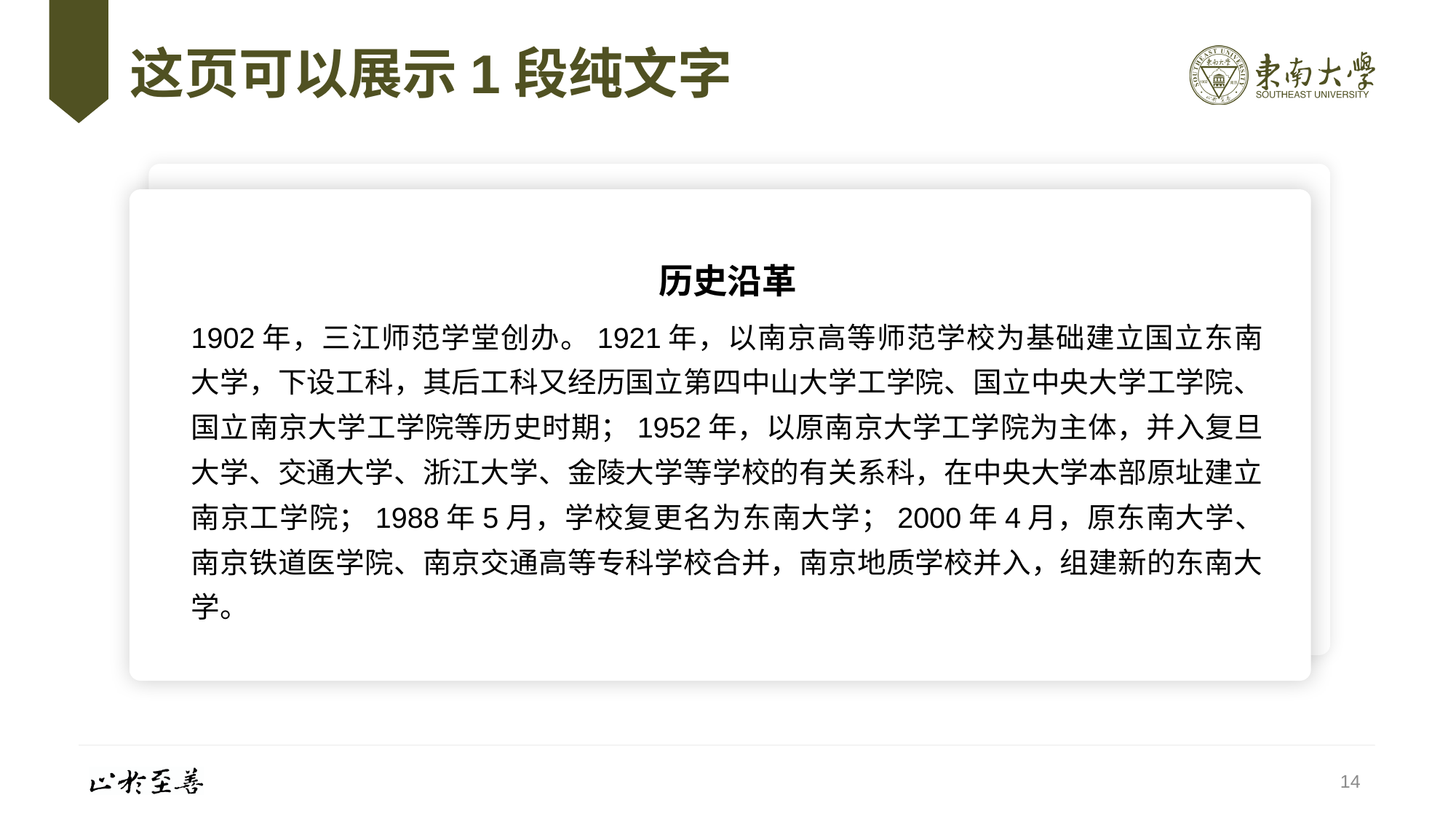

# 这页可以展示1段纯文字

历史沿革
1902年，三江师范学堂创办。1921年，以南京高等师范学校为基础建立国立东南大学，下设工科，其后工科又经历国立第四中山大学工学院、国立中央大学工学院、国立南京大学工学院等历史时期；1952年，以原南京大学工学院为主体，并入复旦大学、交通大学、浙江大学、金陵大学等学校的有关系科，在中央大学本部原址建立南京工学院；1988年5月，学校复更名为东南大学；2000年4月，原东南大学、南京铁道医学院、南京交通高等专科学校合并，南京地质学校并入，组建新的东南大学。
14